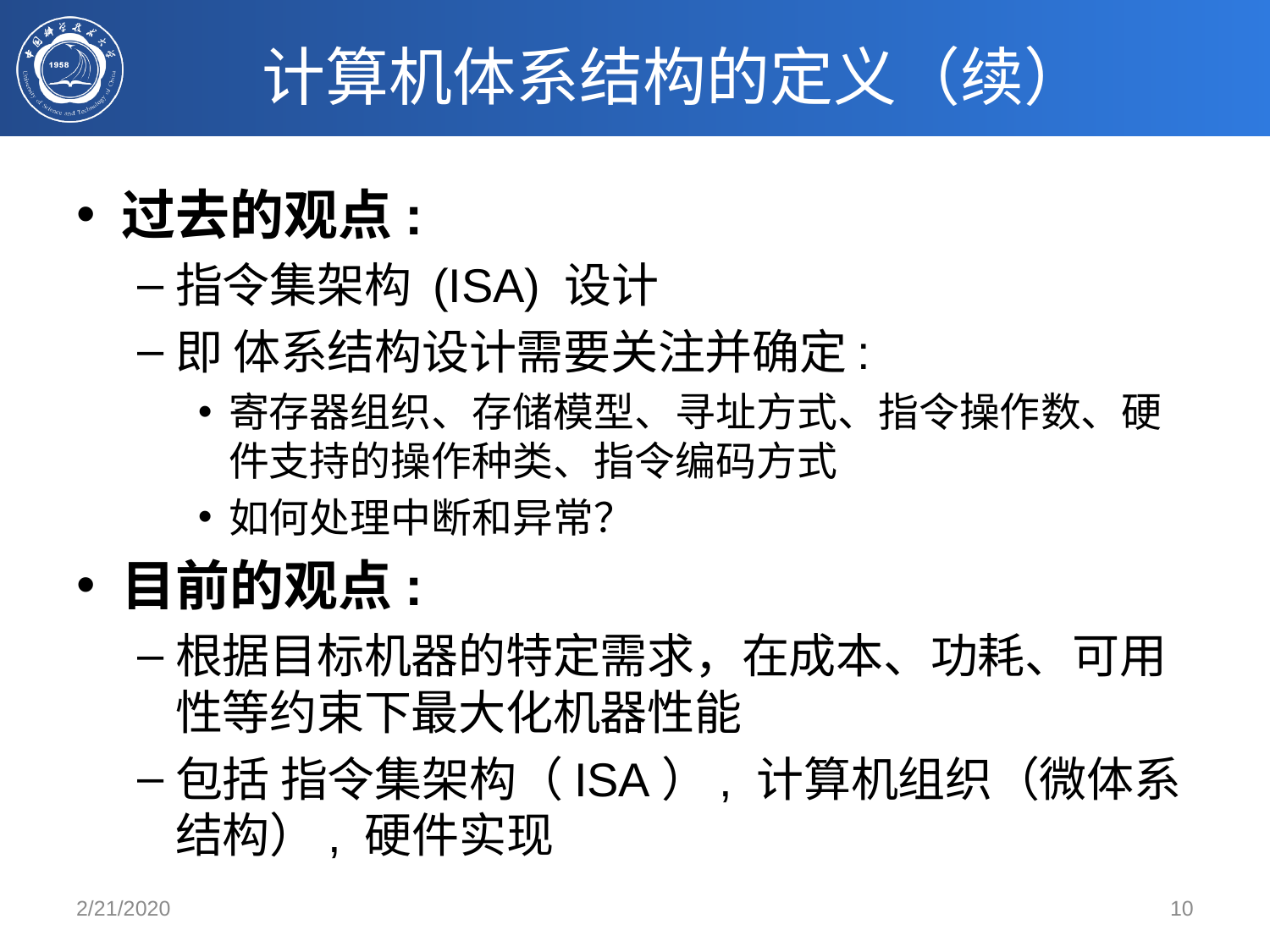

# 计算机体系结构的定义（续）
过去的观点:
指令集架构 (ISA) 设计
即 体系结构设计需要关注并确定:
寄存器组织、存储模型、寻址方式、指令操作数、硬件支持的操作种类、指令编码方式
如何处理中断和异常？
目前的观点:
根据目标机器的特定需求，在成本、功耗、可用性等约束下最大化机器性能
包括 指令集架构（ISA）, 计算机组织（微体系结构）, 硬件实现
2/21/2020
10